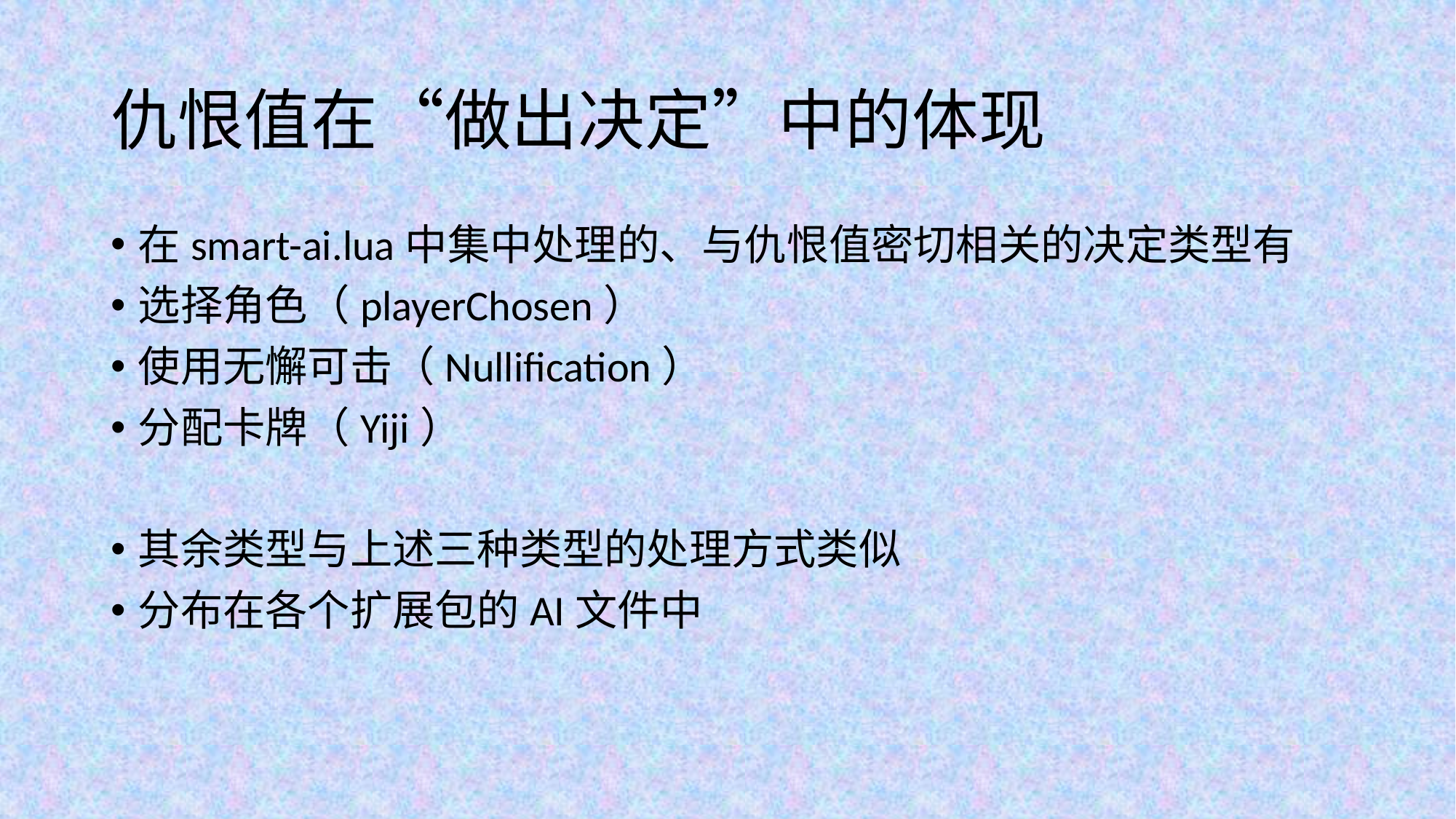

# 仇恨值在“做出决定”中的体现
在smart-ai.lua中集中处理的、与仇恨值密切相关的决定类型有
选择角色（playerChosen）
使用无懈可击（Nullification）
分配卡牌（Yiji）

其余类型与上述三种类型的处理方式类似
分布在各个扩展包的AI文件中